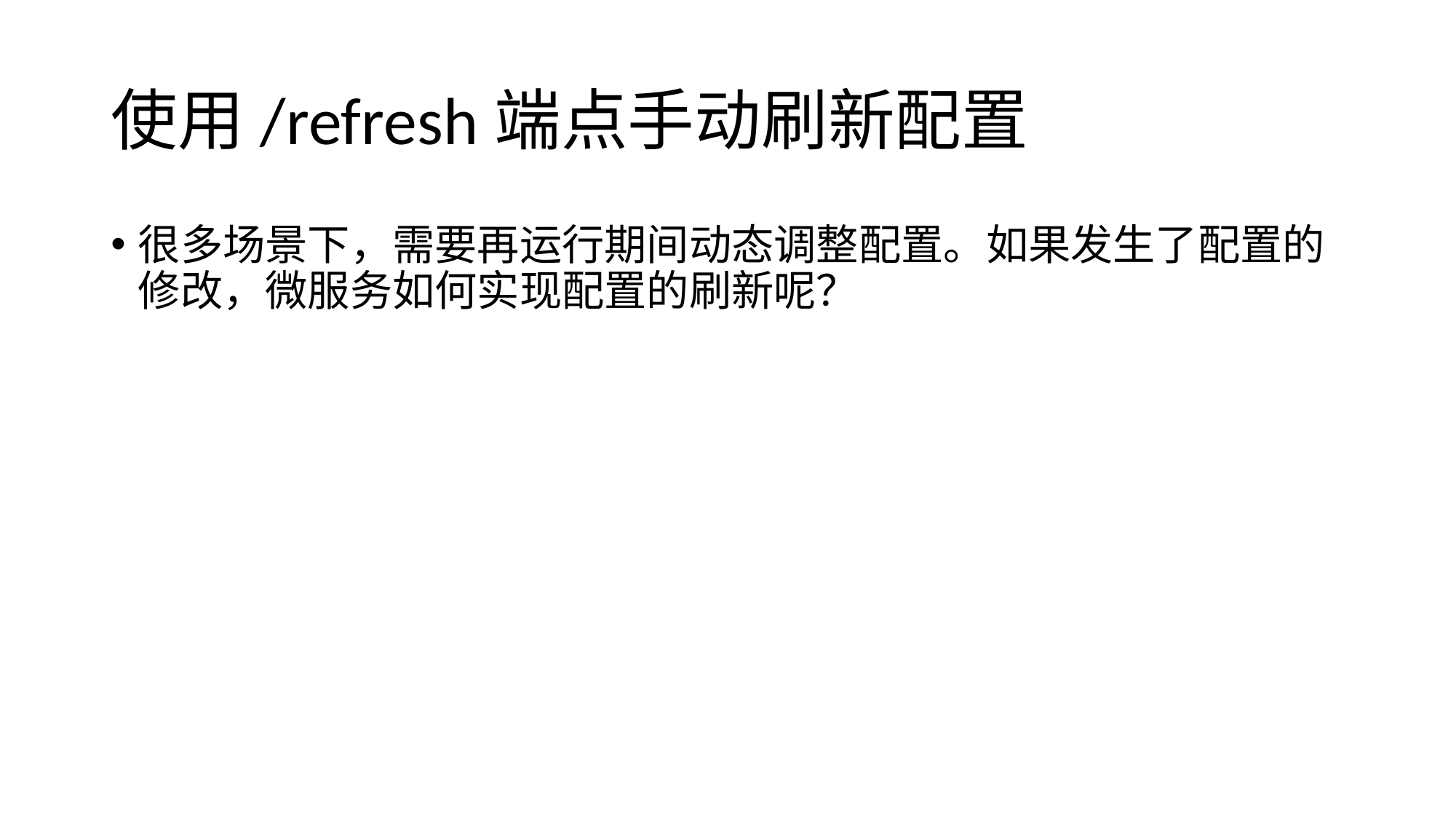

# 使用/refresh端点手动刷新配置
很多场景下，需要再运行期间动态调整配置。如果发生了配置的修改，微服务如何实现配置的刷新呢？